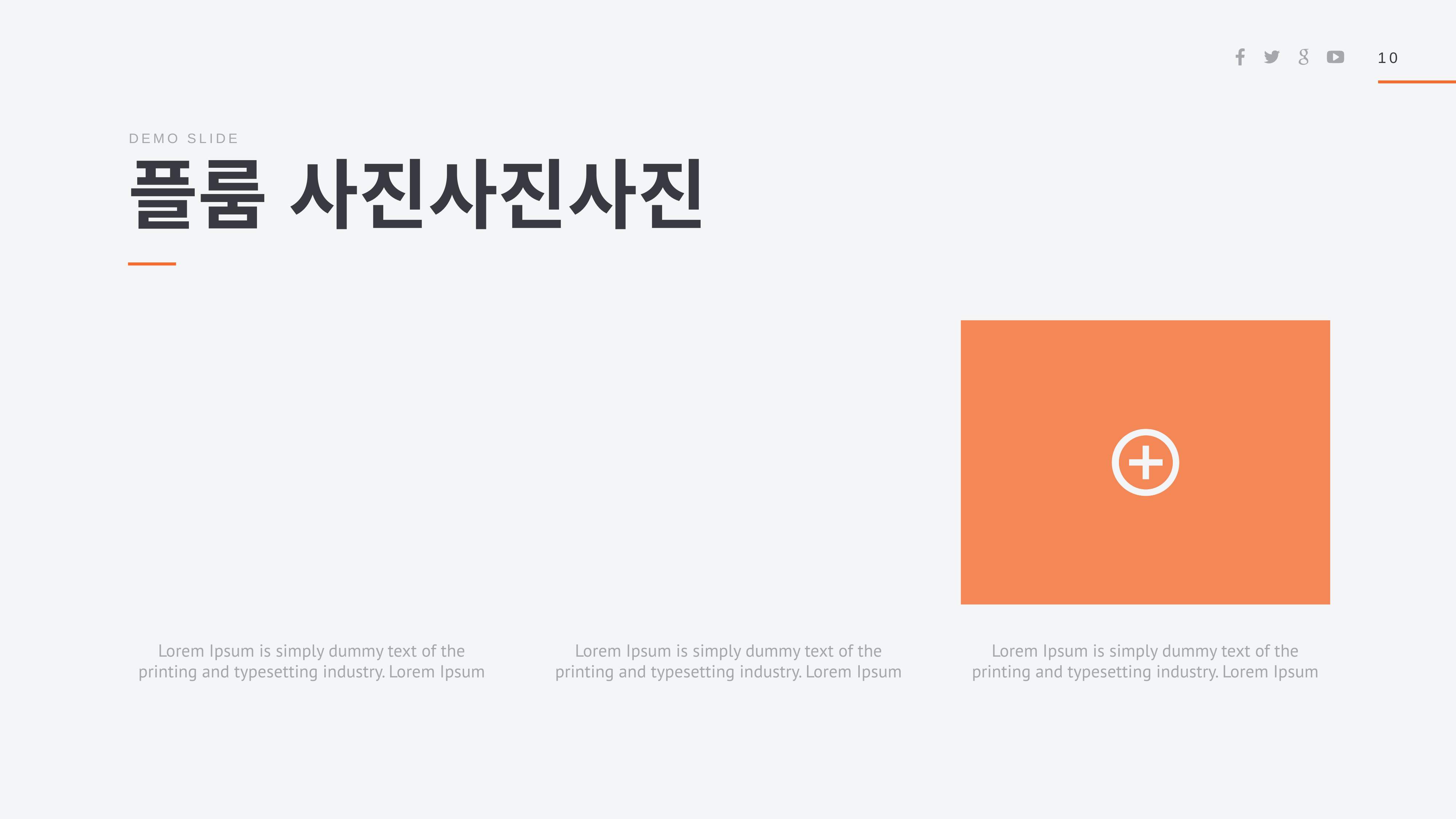

10
demo slide
플룸 사진사진사진

Lorem Ipsum is simply dummy text of the printing and typesetting industry. Lorem Ipsum
Lorem Ipsum is simply dummy text of the printing and typesetting industry. Lorem Ipsum
Lorem Ipsum is simply dummy text of the printing and typesetting industry. Lorem Ipsum